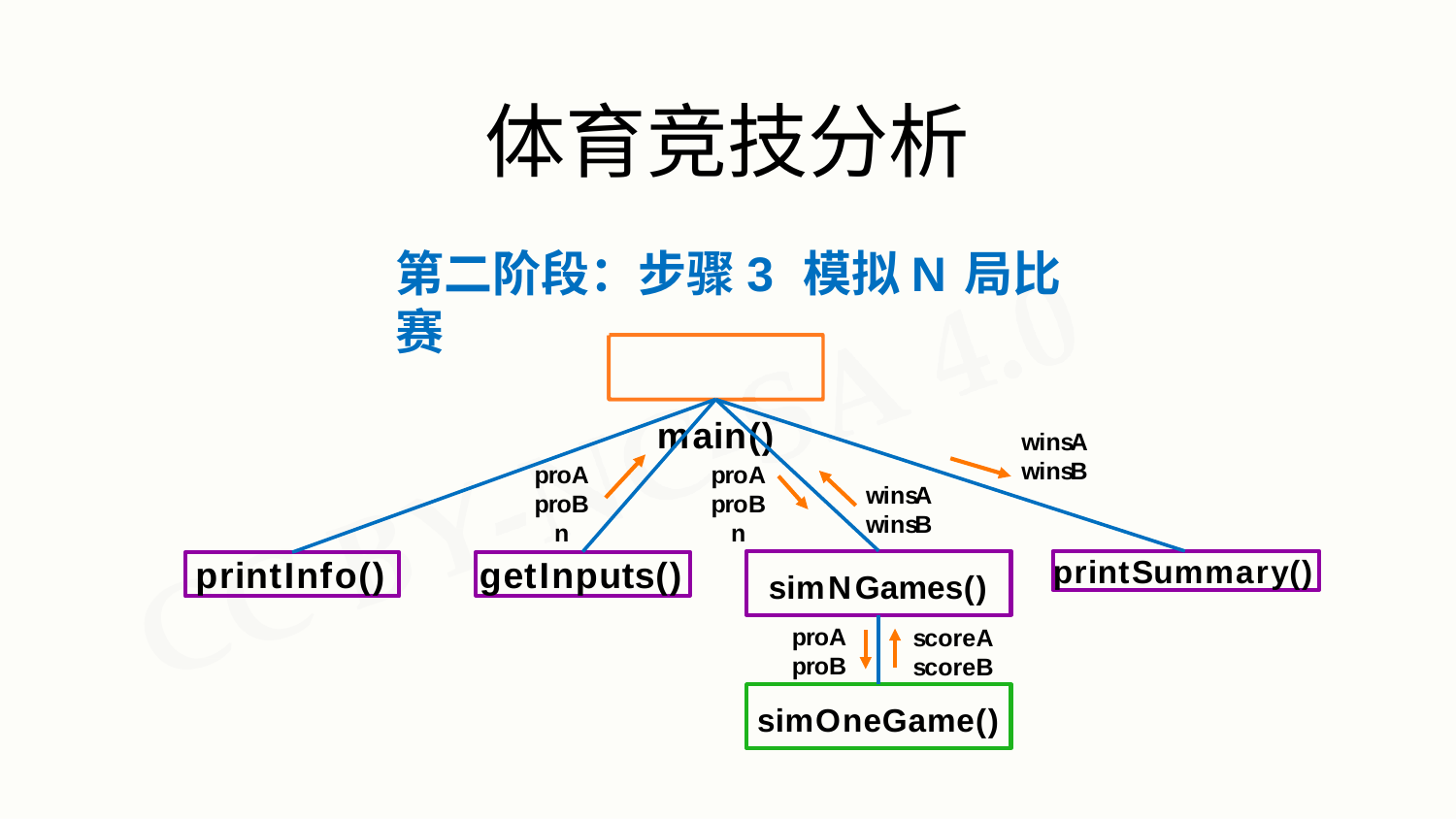

# 体育竞技分析
第二阶段：步骤3 模拟N局比赛

main()

winsA winsB

proA proB n
proA proB n

winsA winsB

printSummary()
getInputs()
printInfo()
simNGames()

proA proB
scoreA scoreB

simOneGame()